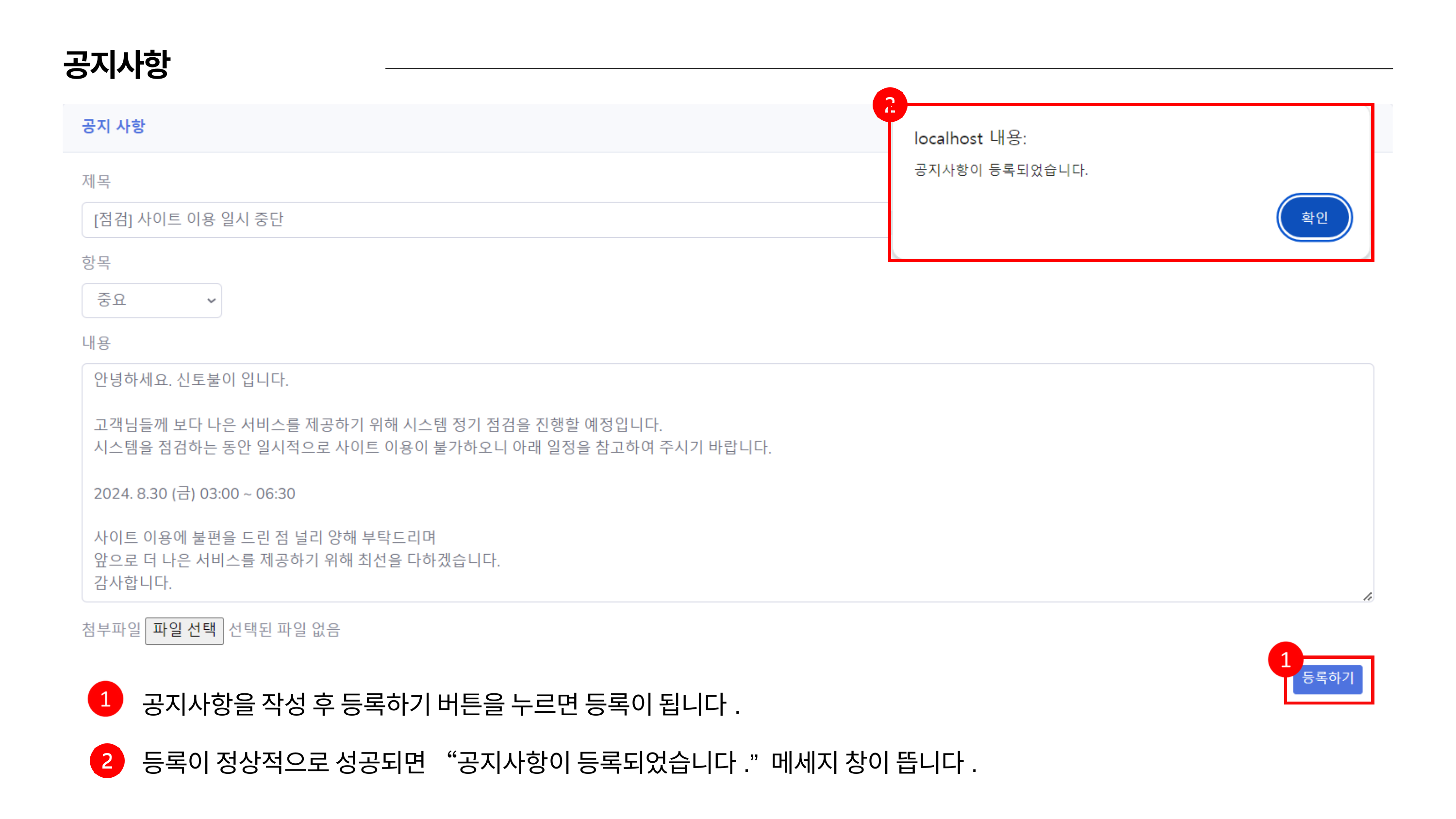

공지사항

공지사항을 작성 후 등록하기 버튼을 누르면 등록이 됩니다.

등록이 정상적으로 성공되면 “공지사항이 등록되었습니다.” 메세지 창이 뜹니다.